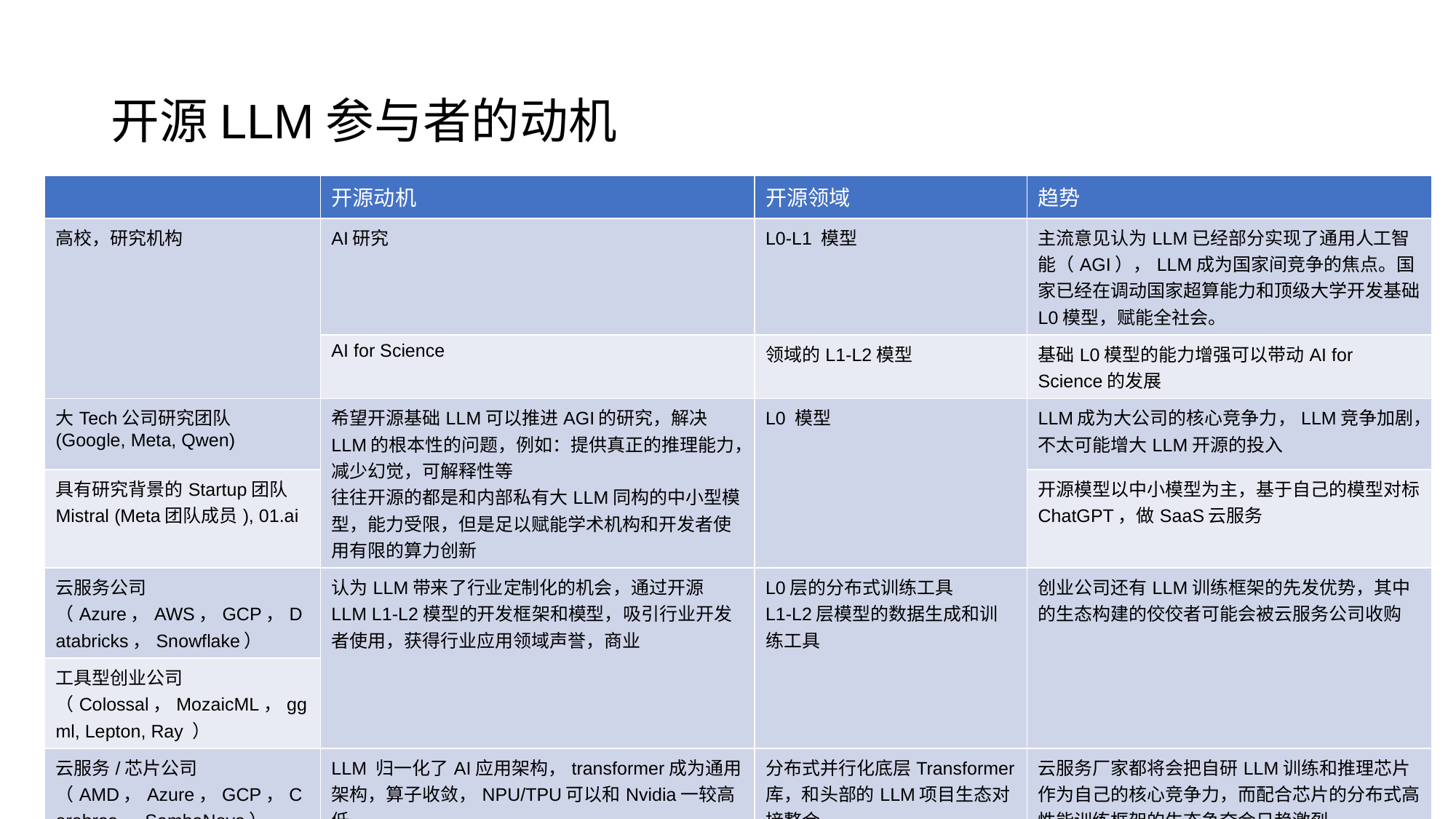

# 开源LLM参与者的动机
|  | 开源动机 | 开源领域 | 趋势 |
| --- | --- | --- | --- |
| 高校，研究机构 | AI研究 | L0-L1 模型 | 主流意见认为LLM已经部分实现了通用人工智能（AGI），LLM成为国家间竞争的焦点。国家已经在调动国家超算能力和顶级大学开发基础L0模型，赋能全社会。 |
|  | AI for Science | 领域的L1-L2模型 | 基础L0模型的能力增强可以带动AI for Science的发展 |
| 大Tech公司研究团队 (Google, Meta, Qwen) | 希望开源基础LLM可以推进AGI的研究，解决LLM的根本性的问题，例如：提供真正的推理能力，减少幻觉，可解释性等 往往开源的都是和内部私有大LLM同构的中小型模型，能力受限，但是足以赋能学术机构和开发者使用有限的算力创新 | L0 模型 | LLM成为大公司的核心竞争力，LLM竞争加剧，不太可能增大LLM开源的投入 |
| 具有研究背景的Startup团队 Mistral (Meta团队成员), 01.ai |  |  | 开源模型以中小模型为主，基于自己的模型对标ChatGPT，做SaaS云服务 |
| 云服务公司 （Azure，AWS，GCP，Databricks，Snowflake） | 认为LLM带来了行业定制化的机会，通过开源LLM L1-L2模型的开发框架和模型，吸引行业开发者使用，获得行业应用领域声誉，商业 | L0层的分布式训练工具 L1-L2层模型的数据生成和训练工具 | 创业公司还有LLM训练框架的先发优势，其中的生态构建的佼佼者可能会被云服务公司收购 |
| 工具型创业公司 （Colossal，MozaicML，ggml, Lepton, Ray ） |  |  |  |
| 云服务/芯片公司 （AMD，Azure，GCP，Cerebras，SambaNova） | LLM 归一化了AI应用架构，transformer成为通用架构，算子收敛，NPU/TPU可以和Nvidia一较高低 通过支持开源LLM和训练框架，构建LLM应用开发和服务生态 | 分布式并行化底层Transformer库，和头部的LLM项目生态对接整合 针对硬件架构的算子库，量化算法，低bit表征标准等 | 云服务厂家都将会把自研LLM训练和推理芯片作为自己的核心竞争力，而配合芯片的分布式高性能训练框架的生态争夺会日趋激烈 |